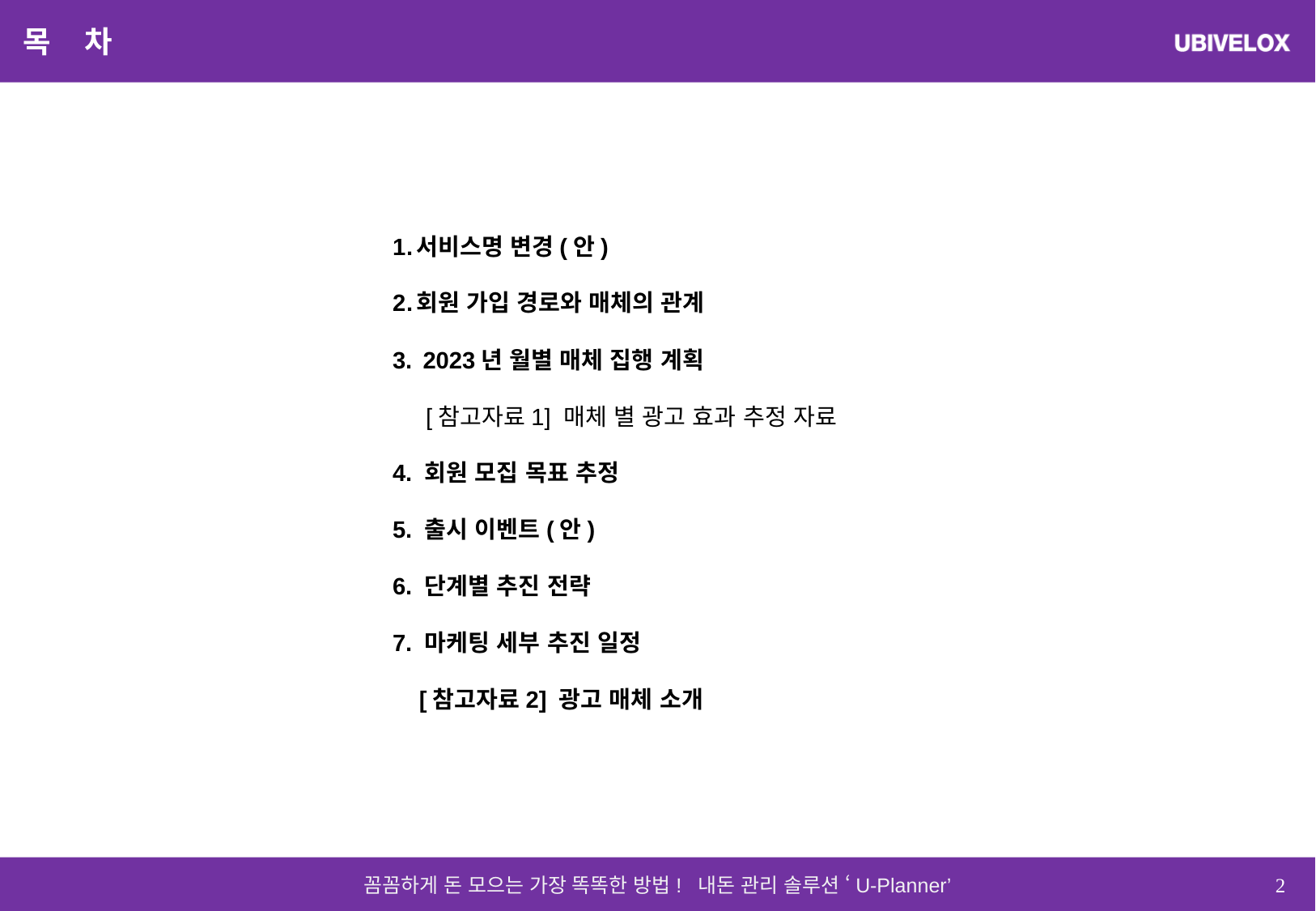

# 목    차
서비스명 변경(안)
회원 가입 경로와 매체의 관계
 2023년 월별 매체 집행 계획
     [참고자료1] 매체 별 광고 효과 추정 자료
4. 회원 모집 목표 추정
5. 출시 이벤트(안)
6. 단계별 추진 전략
7. 마케팅 세부 추진 일정
    [참고자료2] 광고 매체 소개

2